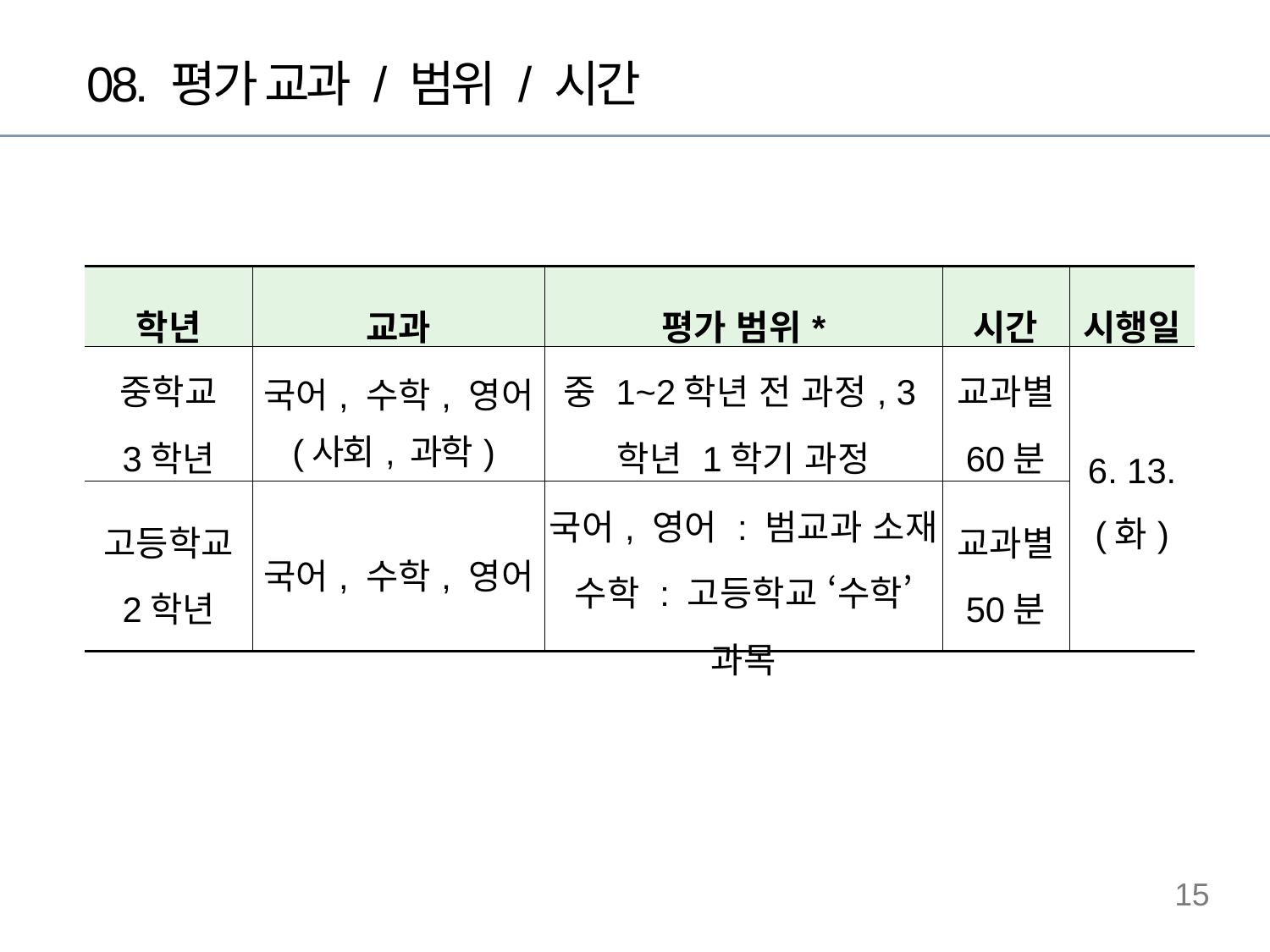

08. 평가 교과 / 범위 / 시간
| 학년 | 교과 | 평가 범위\* | 시간 | 시행일 |
| --- | --- | --- | --- | --- |
| 중학교 3학년 | 국어, 수학, 영어 (사회, 과학) | 중 1~2학년 전 과정, 3학년 1학기 과정 | 교과별 60분 | 6. 13. (화) |
| 고등학교 2학년 | 국어, 수학, 영어 | 국어, 영어 : 범교과 소재 수학 : 고등학교 ‘수학’ 과목 | 교과별 50분 |  |

15